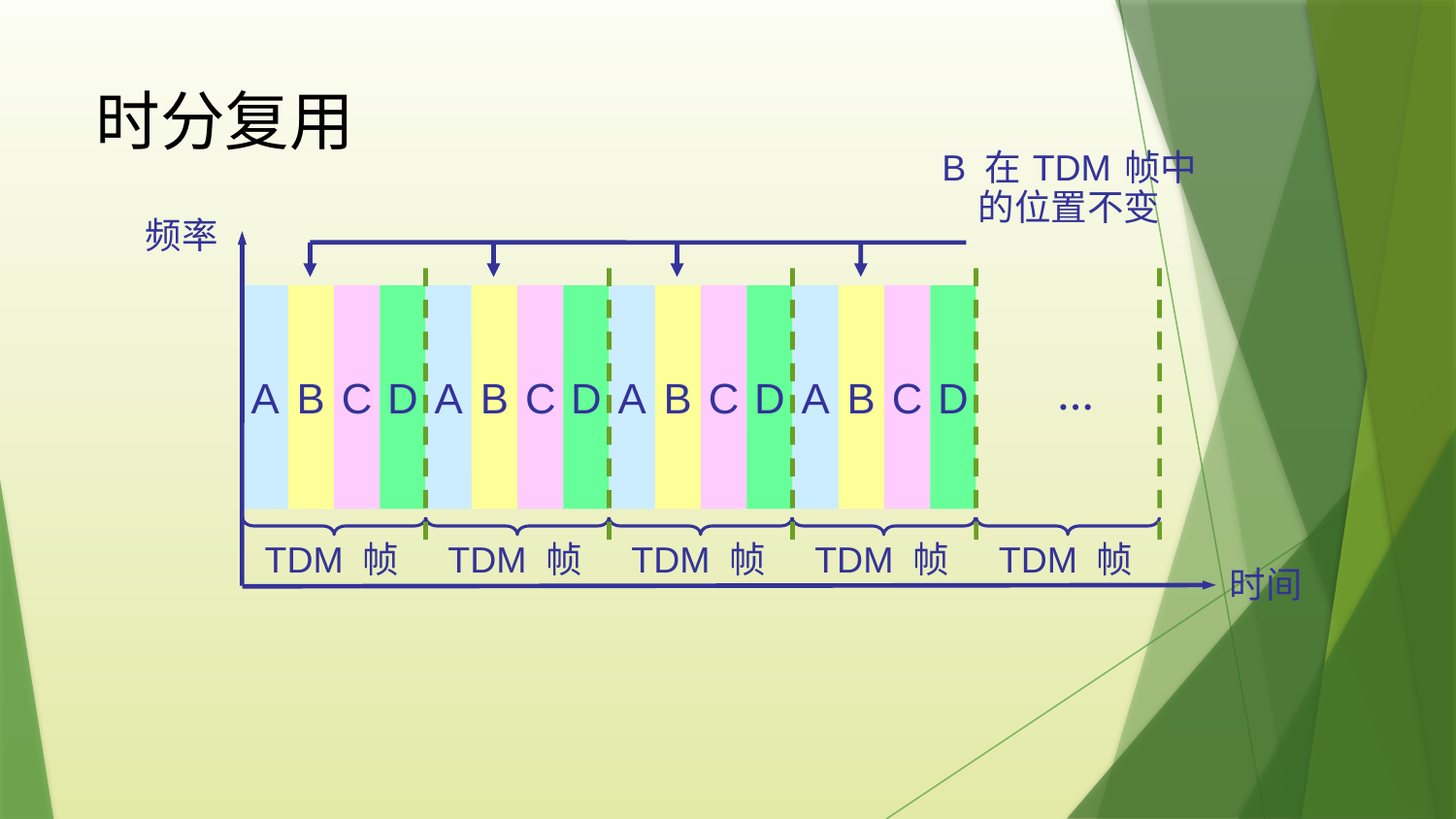

# 时分复用
B 在 TDM 帧中
的位置不变
频率

A
B
B
B
B
C
D
A
C
D
A
C
D
A
C
D
…

TDM 帧

TDM 帧

TDM 帧

TDM 帧

TDM 帧
时间